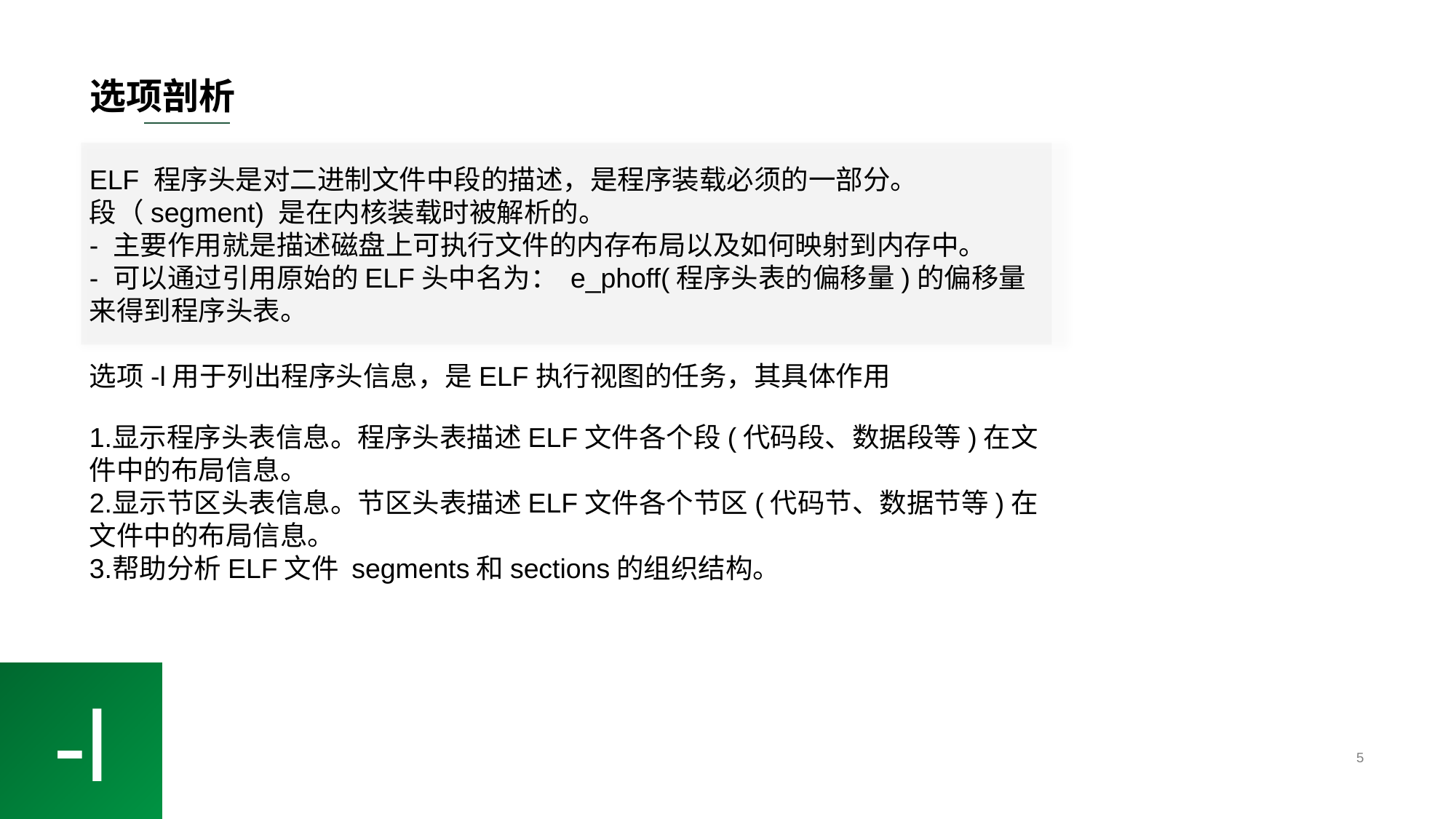

# 选项剖析

ELF 程序头是对二进制文件中段的描述，是程序装载必须的一部分。
段（segment) 是在内核装载时被解析的。
- 主要作用就是描述磁盘上可执行文件的内存布局以及如何映射到内存中。
- 可以通过引用原始的ELF头中名为： e_phoff(程序头表的偏移量)的偏移量来得到程序头表。
选项-l用于列出程序头信息，是ELF执行视图的任务，其具体作用
显示程序头表信息。程序头表描述ELF文件各个段(代码段、数据段等)在文件中的布局信息。
显示节区头表信息。节区头表描述ELF文件各个节区(代码节、数据节等)在文件中的布局信息。
帮助分析ELF文件 segments和sections的组织结构。
-l
5